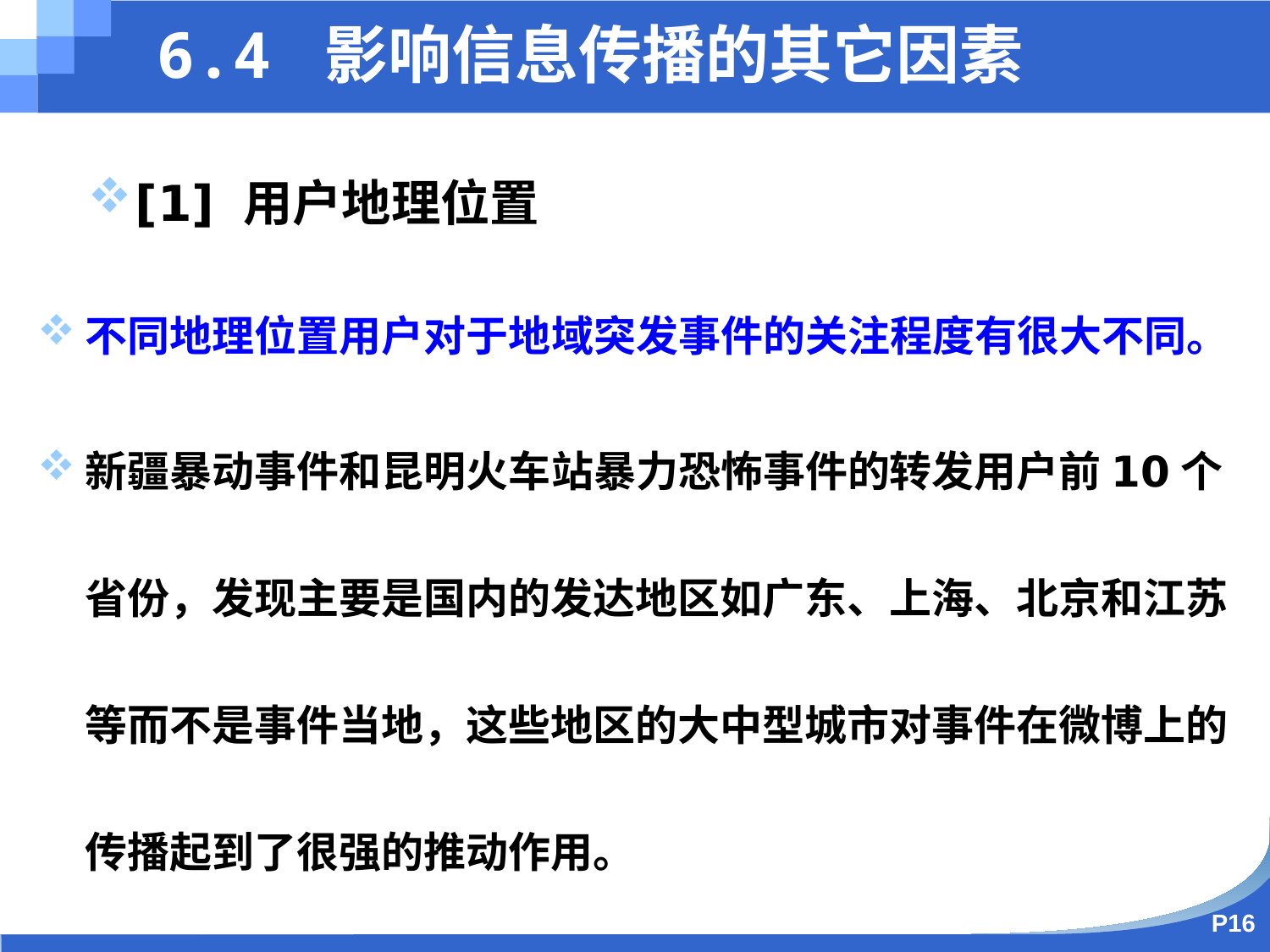

6.4 影响信息传播的其它因素
[1] 用户地理位置
不同地理位置用户对于地域突发事件的关注程度有很大不同。
新疆暴动事件和昆明火车站暴力恐怖事件的转发用户前10个省份，发现主要是国内的发达地区如广东、上海、北京和江苏等而不是事件当地，这些地区的大中型城市对事件在微博上的传播起到了很强的推动作用。
P16